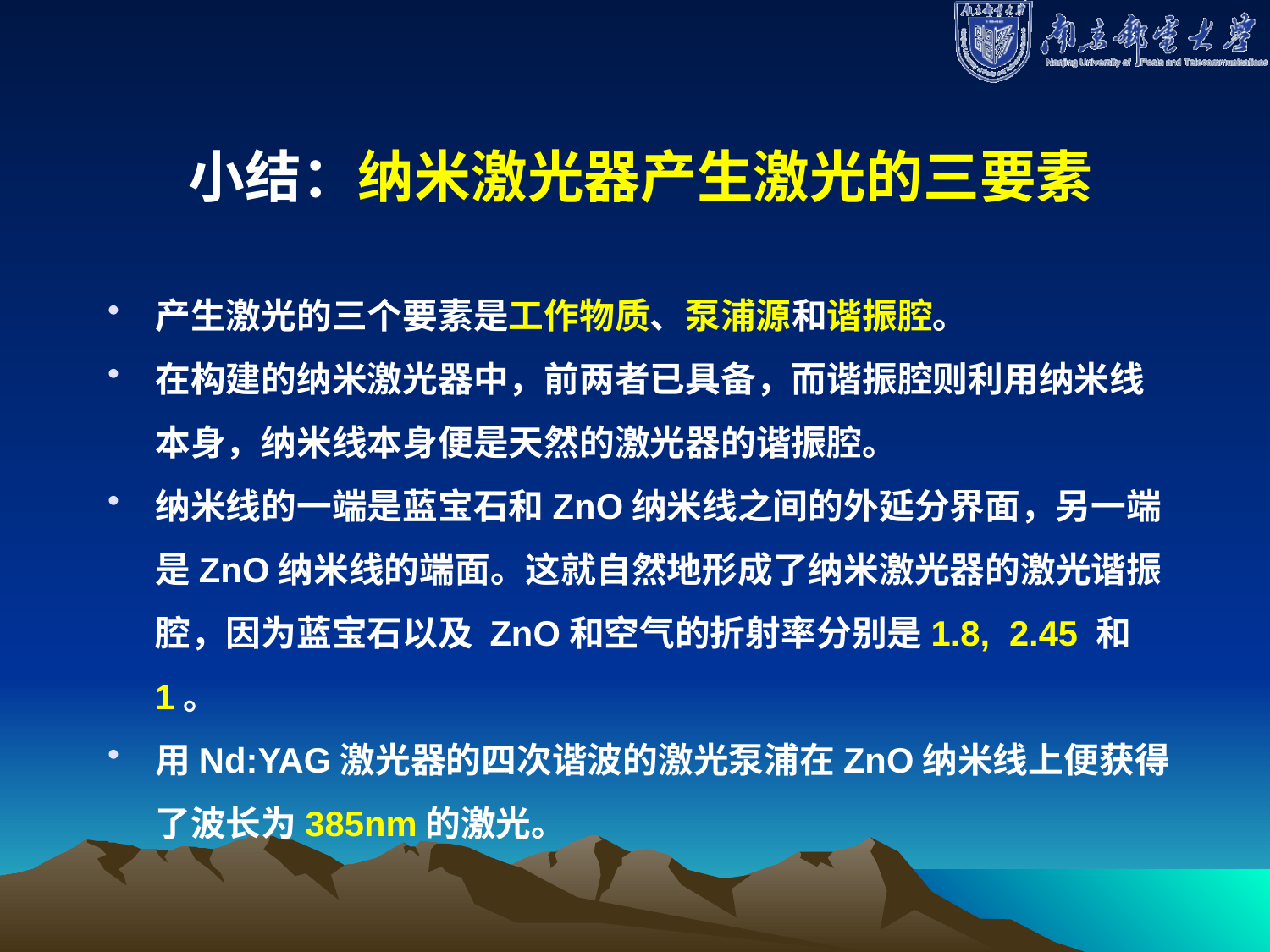

# 小结：纳米激光器产生激光的三要素
产生激光的三个要素是工作物质、泵浦源和谐振腔。
在构建的纳米激光器中，前两者已具备，而谐振腔则利用纳米线本身，纳米线本身便是天然的激光器的谐振腔。
纳米线的一端是蓝宝石和ZnO纳米线之间的外延分界面，另一端是ZnO纳米线的端面。这就自然地形成了纳米激光器的激光谐振腔，因为蓝宝石以及 ZnO和空气的折射率分别是1.8,  2.45 和1。
用Nd:YAG激光器的四次谐波的激光泵浦在ZnO纳米线上便获得了波长为385nm的激光。

18